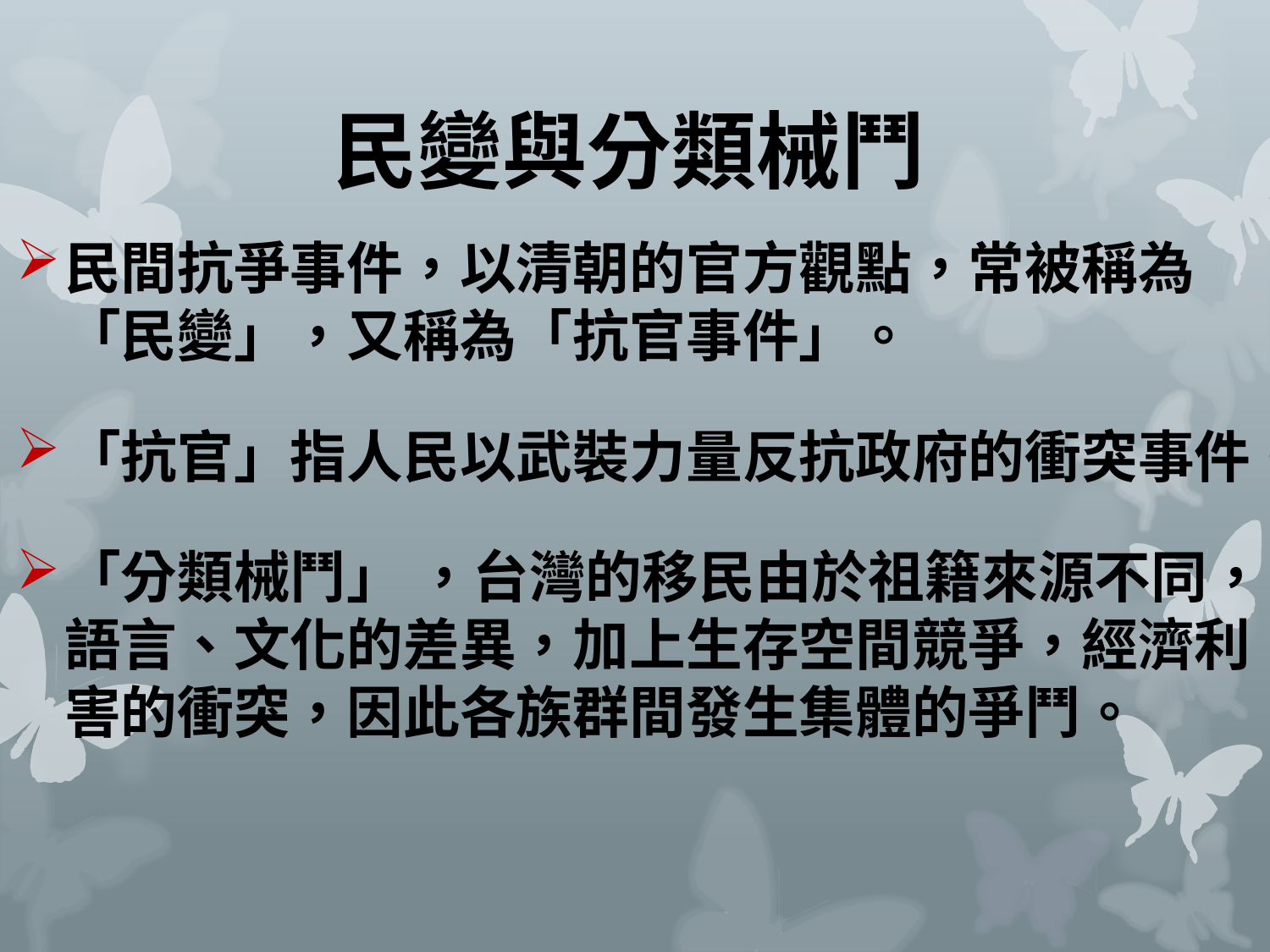

# 民變與分類械鬥
民間抗爭事件，以清朝的官方觀點，常被稱為「民變」，又稱為「抗官事件」。
「抗官」指人民以武裝力量反抗政府的衝突事件。
「分類械鬥」 ，台灣的移民由於祖籍來源不同，語言、文化的差異，加上生存空間競爭，經濟利害的衝突，因此各族群間發生集體的爭鬥。